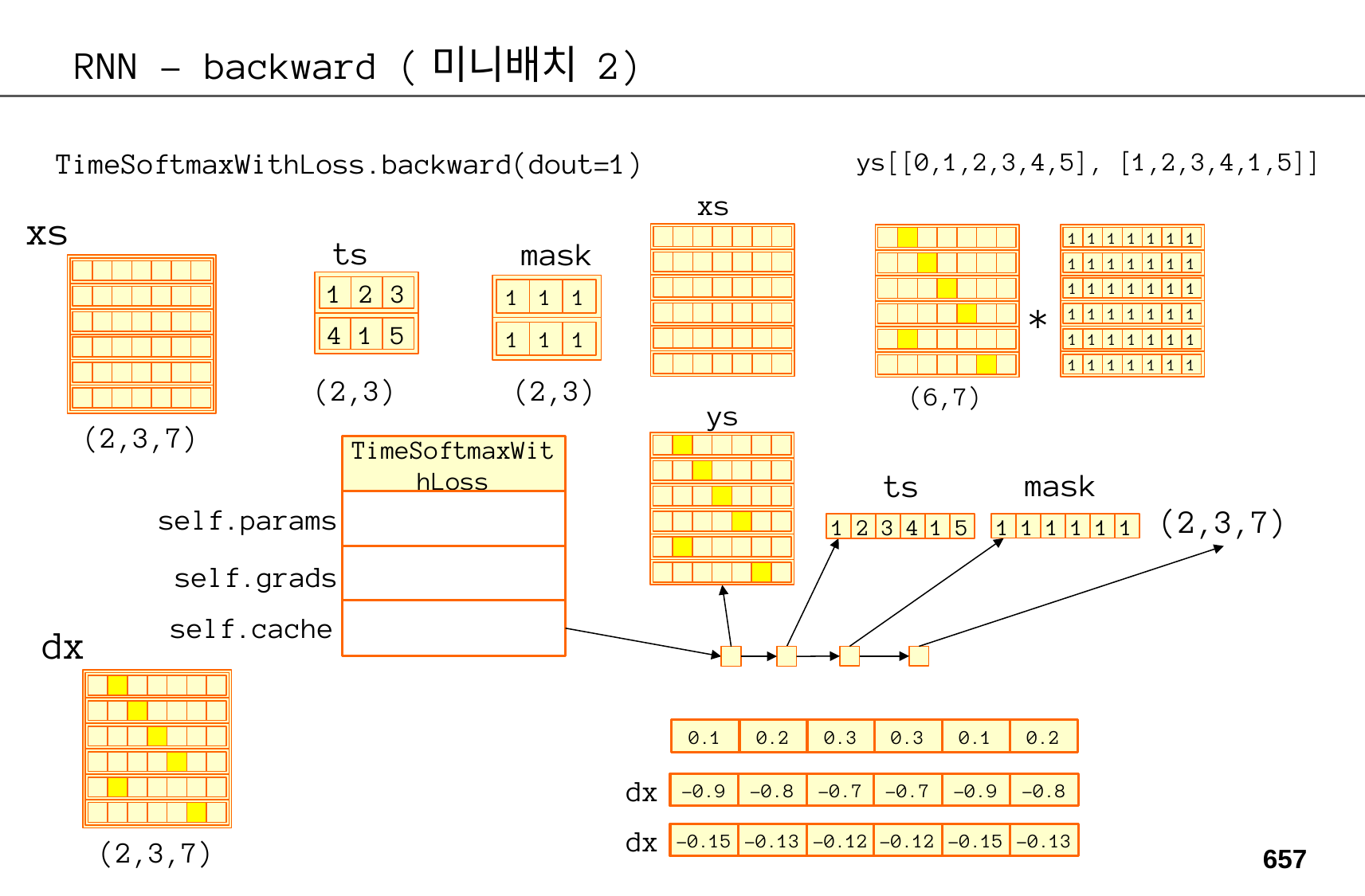

RNN - backward (미니배치 2)
TimeSoftmaxWithLoss.backward(dout=1)
ys[[0,1,2,3,4,5], [1,2,3,4,1,5]]
xs
xs

ts
mask

1
1
1
1
1
1
1

1
1
1
1
1
1
1

1
1
1

1
1
1

1
2
3

1
1
1
1
1
1
1

*

1
1
1
1
1
1
1

4
1
5

1
1
1
1
1
1
1

1
1
1
1
1
1
1

(2,3)
(2,3)
(6,7)
ys
(2,3,7)

TimeSoftmaxWithLoss
mask

ts

self.params
(2,3,7)

1
1
1
1
1
1
1
2
3
4
1
5

self.grads

self.cache
dx

0.1
0.2
0.3
0.3
0.1
0.2

dx
-0.9
-0.8
-0.7
-0.7
-0.9
-0.8

dx
-0.15
-0.13
-0.12
-0.12
-0.15
-0.13
(2,3,7)